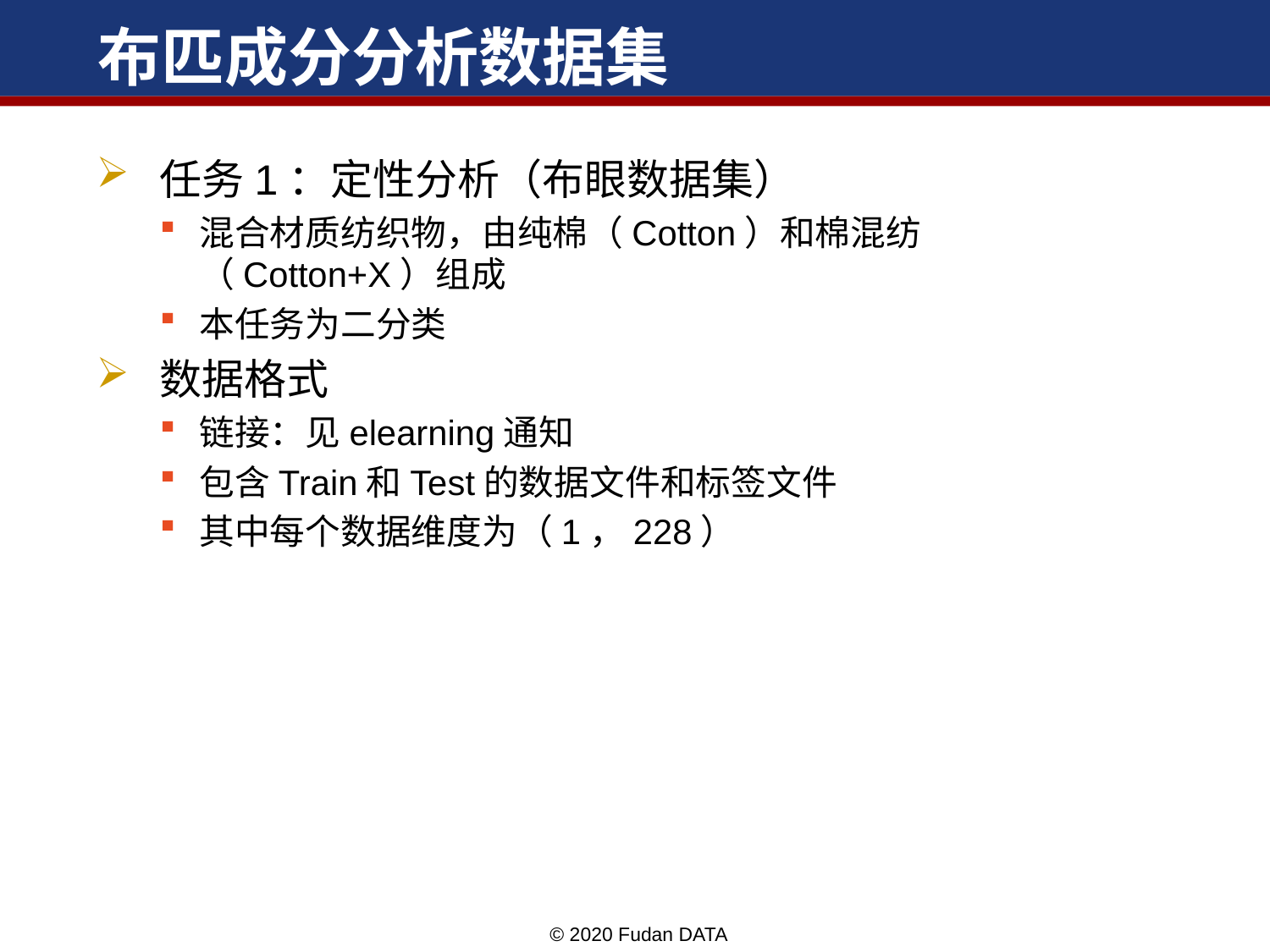

# 布匹成分分析数据集
任务1：定性分析（布眼数据集）
混合材质纺织物，由纯棉（Cotton）和棉混纺（Cotton+X）组成
本任务为二分类
数据格式
链接：见elearning通知
包含Train和Test的数据文件和标签文件
其中每个数据维度为（1，228）

### Chart

| Category |
|---|